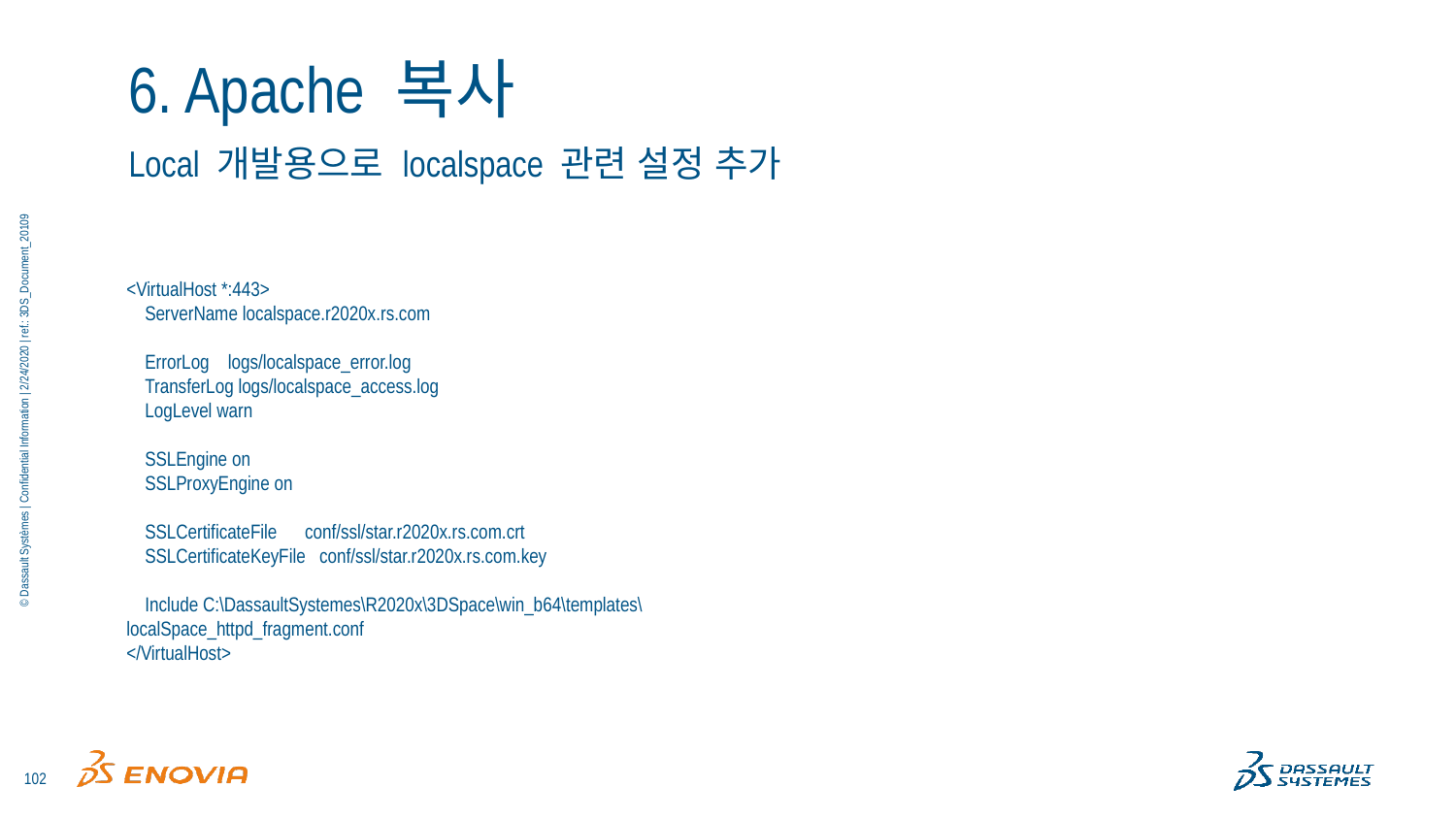

# 6. Apache 복사
Local 개발용으로 localspace 관련 설정 추가

<VirtualHost *:443>
    ServerName localspace.r2020x.rs.com
    ErrorLog    logs/localspace_error.log
    TransferLog logs/localspace_access.log
    LogLevel warn
    SSLEngine on
    SSLProxyEngine on
    SSLCertificateFile      conf/ssl/star.r2020x.rs.com.crt
    SSLCertificateKeyFile   conf/ssl/star.r2020x.rs.com.key
    Include C:\DassaultSystemes\R2020x\3DSpace\win_b64\templates\localSpace_httpd_fragment.conf
</VirtualHost>